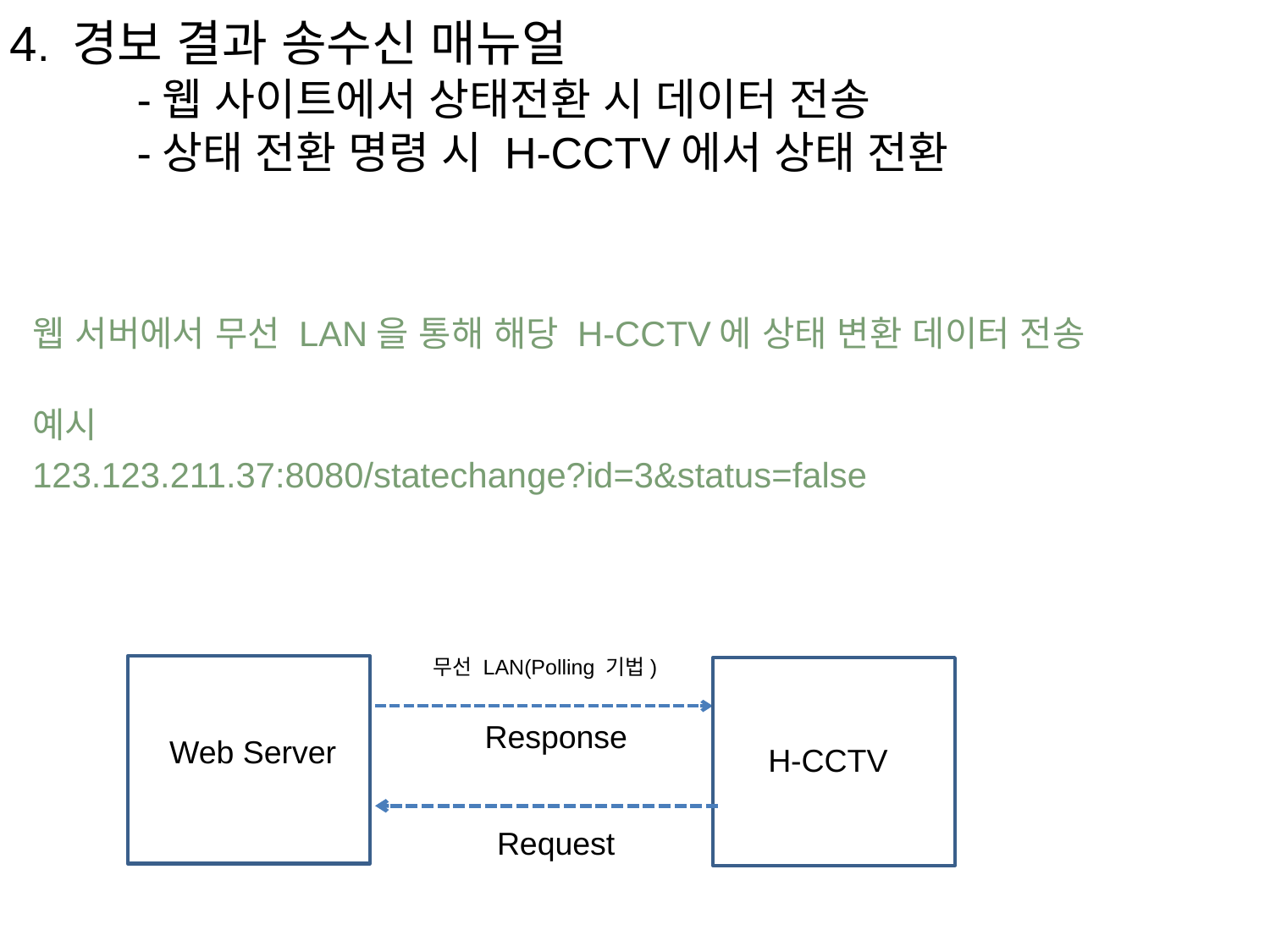

4. 경보 결과 송수신 매뉴얼
	-웹 사이트에서 상태전환 시 데이터 전송
	-상태 전환 명령 시 H-CCTV에서 상태 전환

웹 서버에서 무선 LAN을 통해 해당 H-CCTV에 상태 변환 데이터 전송
예시
123.123.211.37:8080/statechange?id=3&status=false

무선 LAN(Polling 기법)

Web Server

H-CCTV
Response
Request